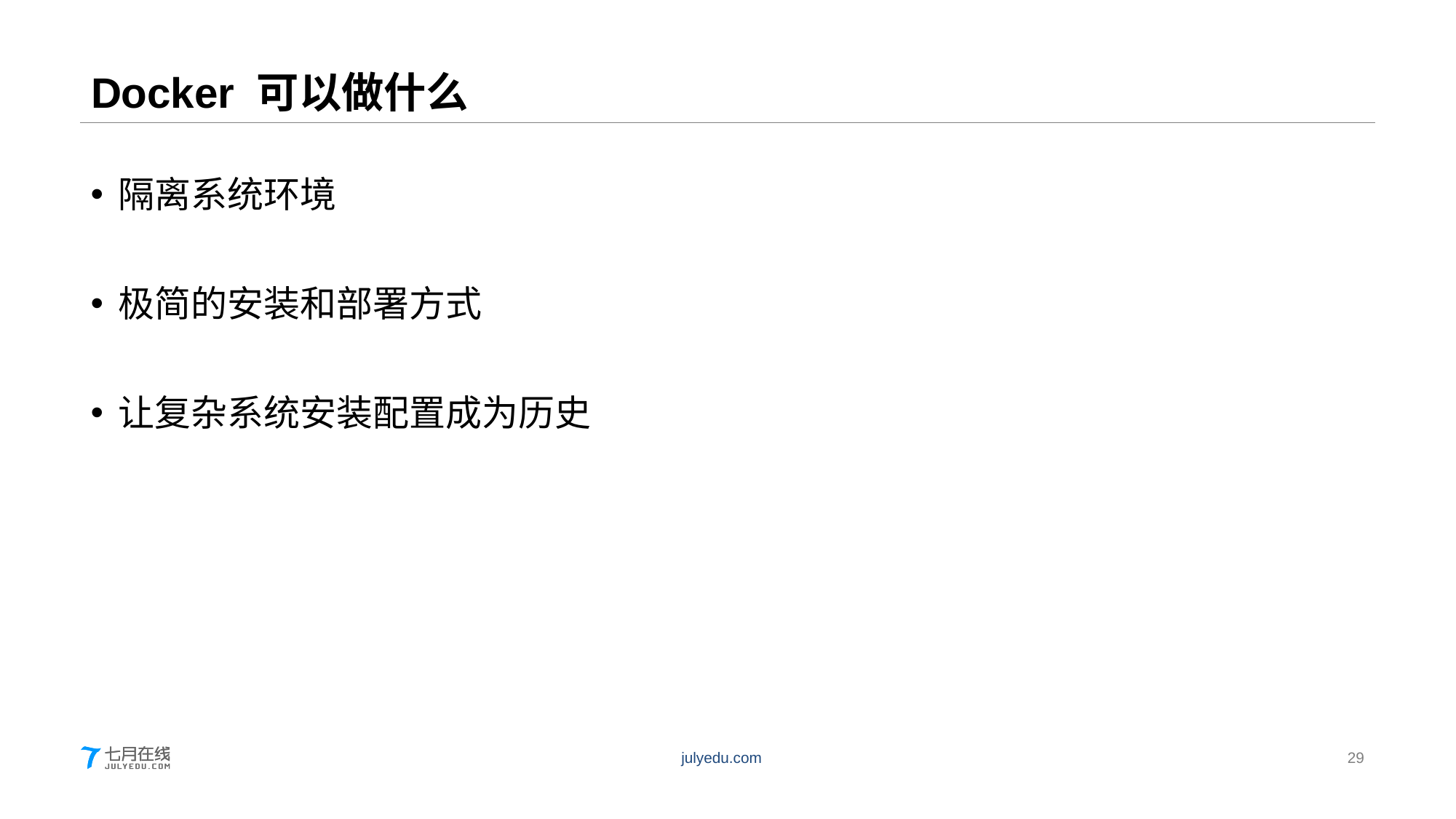

# Docker 可以做什么
隔离系统环境

极简的安装和部署方式

让复杂系统安装配置成为历史
29